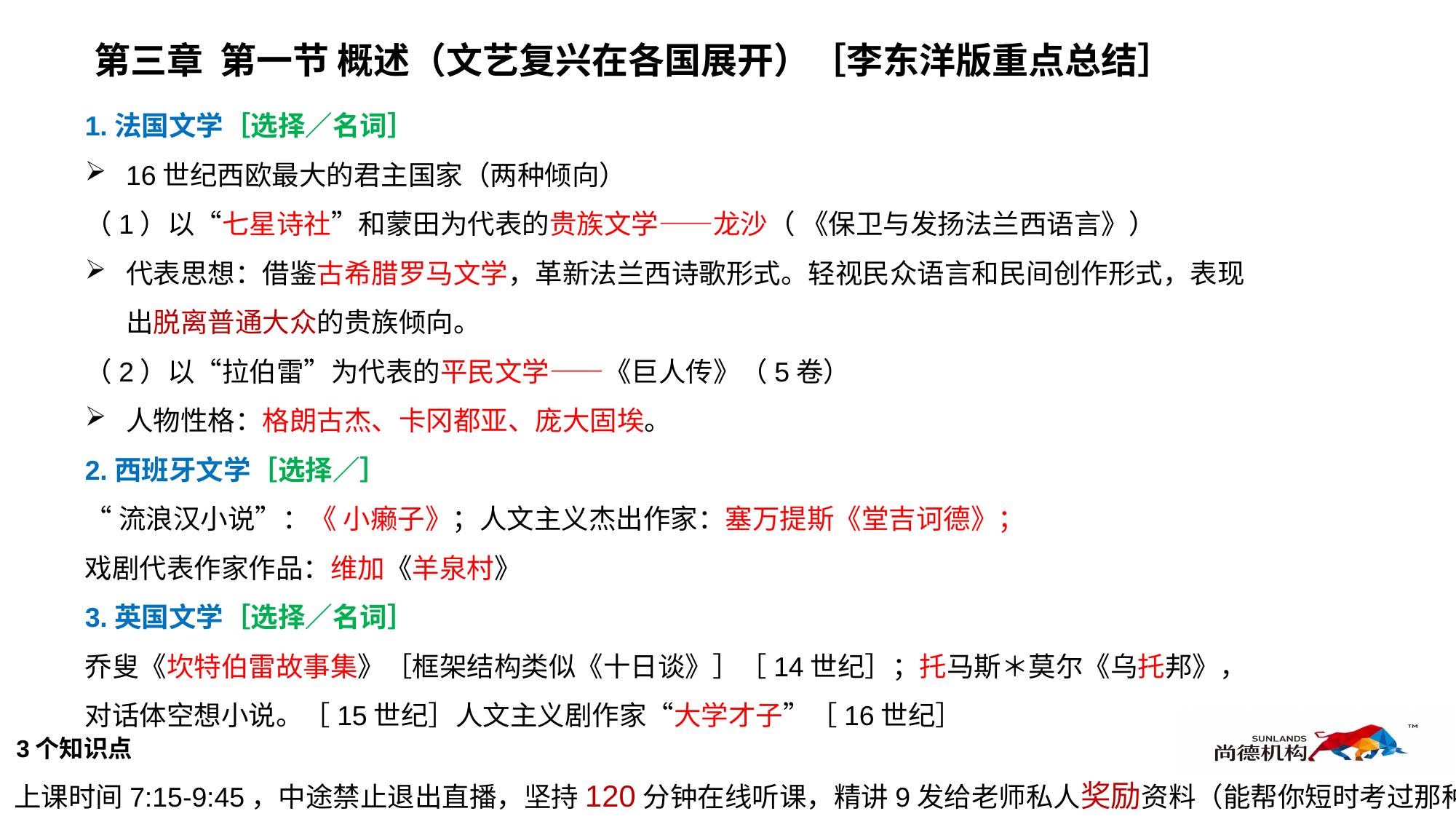

第三章  第一节 概述（文艺复兴在各国展开）［李东洋版重点总结］
1.法国文学［选择／名词］
16世纪西欧最大的君主国家（两种倾向）
（1）以“七星诗社”和蒙田为代表的贵族文学——龙沙（ 《保卫与发扬法兰西语言》）
代表思想：借鉴古希腊罗马文学，革新法兰西诗歌形式。轻视民众语言和民间创作形式，表现出脱离普通大众的贵族倾向。
（2）以“拉伯雷”为代表的平民文学——《巨人传》（5卷）
人物性格：格朗古杰、卡冈都亚、庞大固埃。
2.西班牙文学［选择／］
“流浪汉小说”：《 小癞子》；人文主义杰出作家：塞万提斯《堂吉诃德》；
戏剧代表作家作品：维加《羊泉村》
3.英国文学［选择／名词］
乔叟《坎特伯雷故事集》［框架结构类似《十日谈》］［14世纪］；托马斯＊莫尔《乌托邦》，对话体空想小说。［15世纪］人文主义剧作家“大学才子”［16世纪］
3个知识点